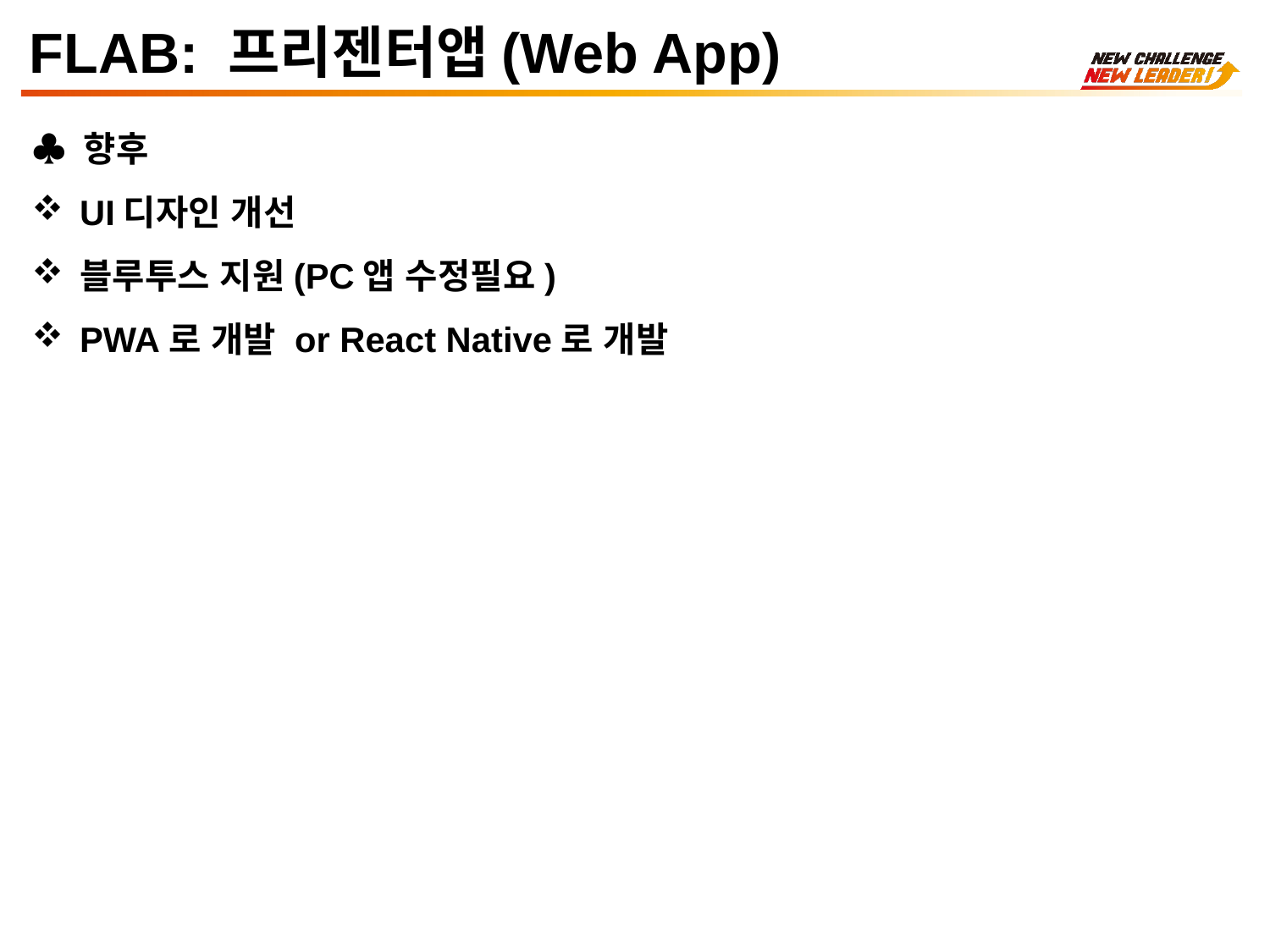

FLAB: 프리젠터앱(Web App)
♣ 향후
UI디자인 개선
블루투스 지원(PC앱 수정필요)
PWA로 개발 or React Native로 개발